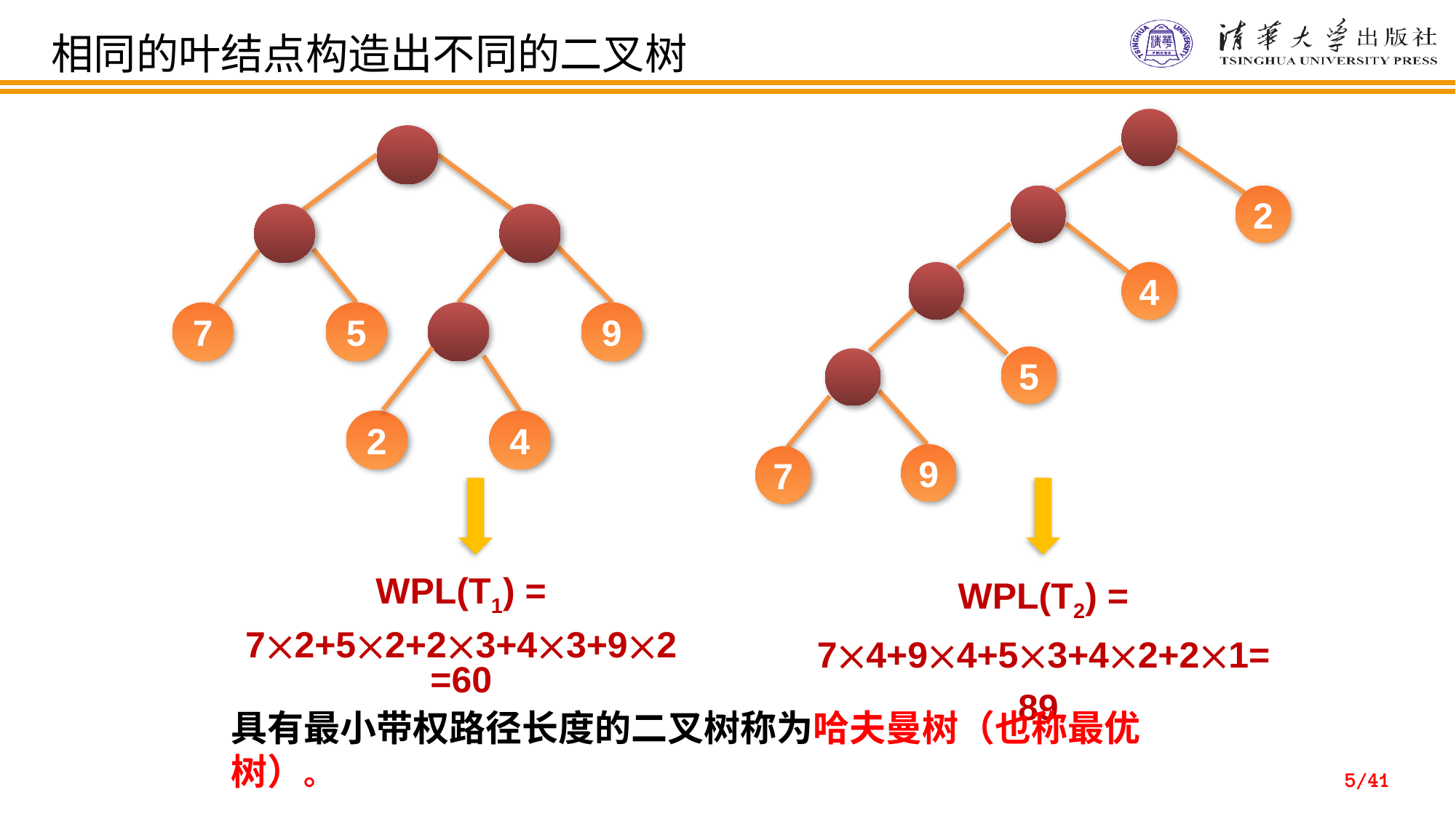

相同的叶结点构造出不同的二叉树

2

4

5

9
7

7
5

9

2
4

WPL(T1) =
7×2+5×2+2×3+4×3+9×2 =60

WPL(T2) =
7×4+9×4+5×3+4×2+2×1=89
具有最小带权路径长度的二叉树称为哈夫曼树（也称最优树）。